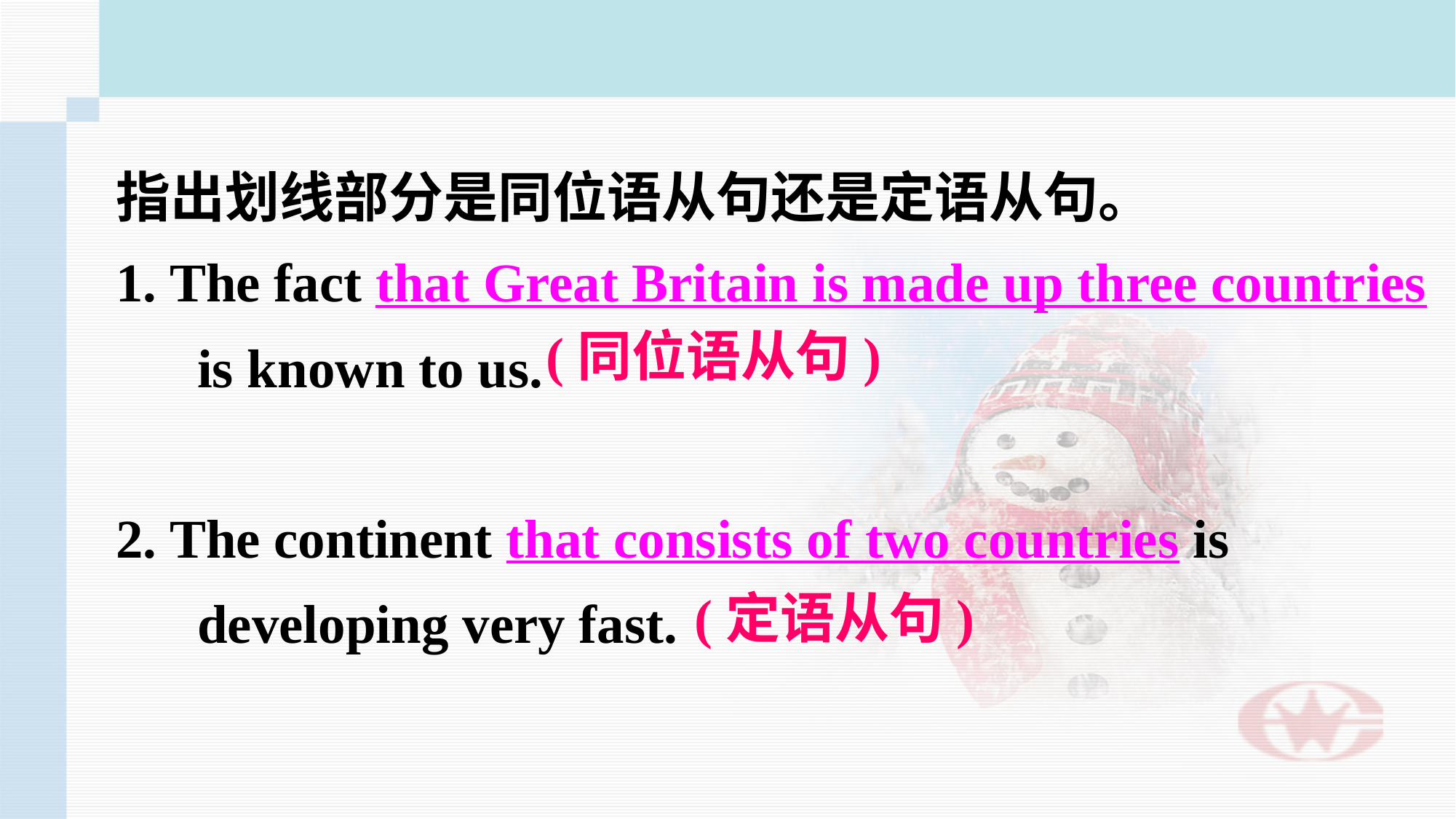

指出划线部分是同位语从句还是定语从句。
1. The fact that Great Britain is made up three countries is known to us.

2. The continent that consists of two countries is developing very fast.

(同位语从句)
(定语从句)